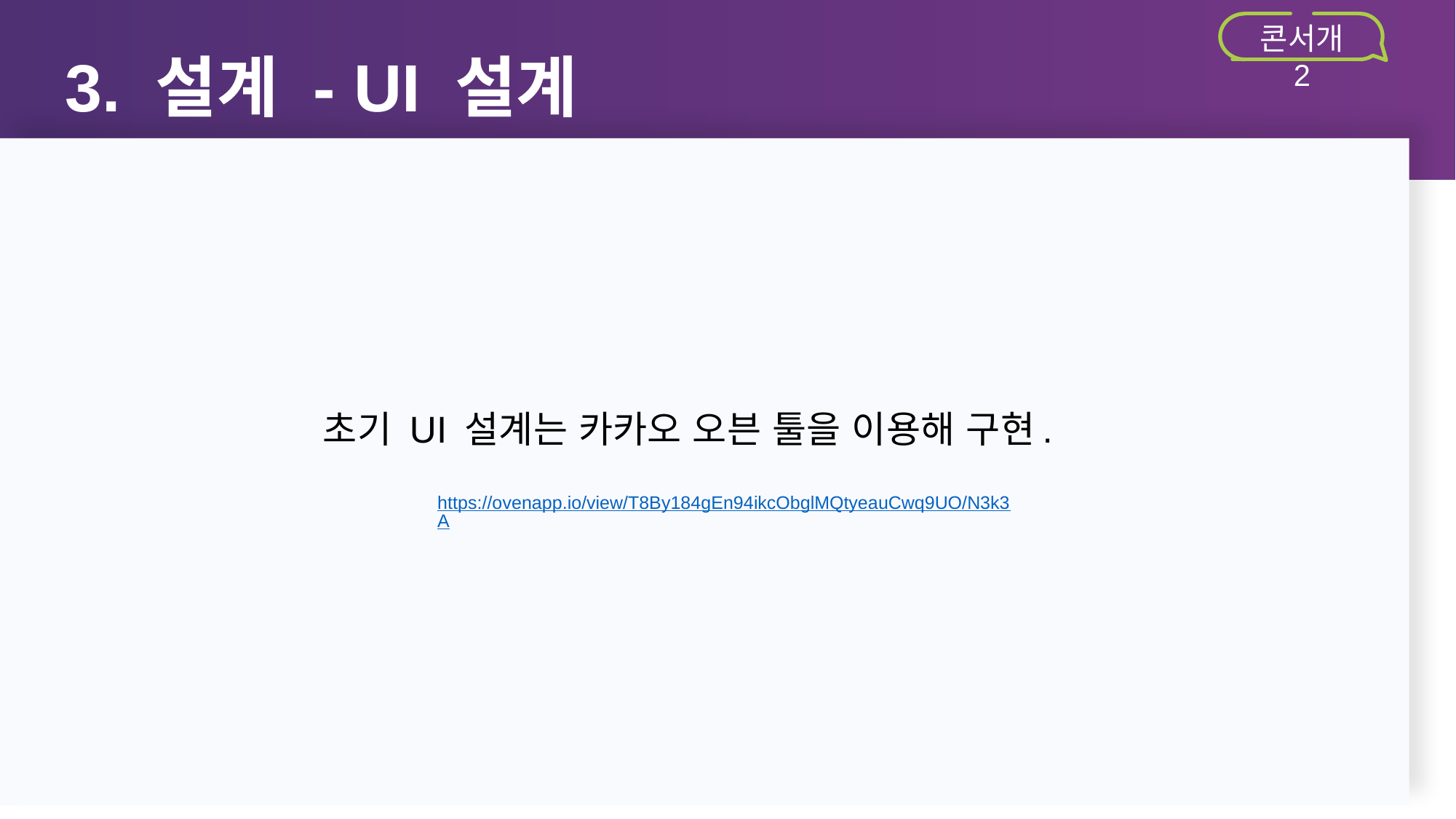

3. 설계 - UI 설계

콘서개 2

초기 UI 설계는 카카오 오븐 툴을 이용해 구현.
https://ovenapp.io/view/T8By184gEn94ikcObglMQtyeauCwq9UO/N3k3A